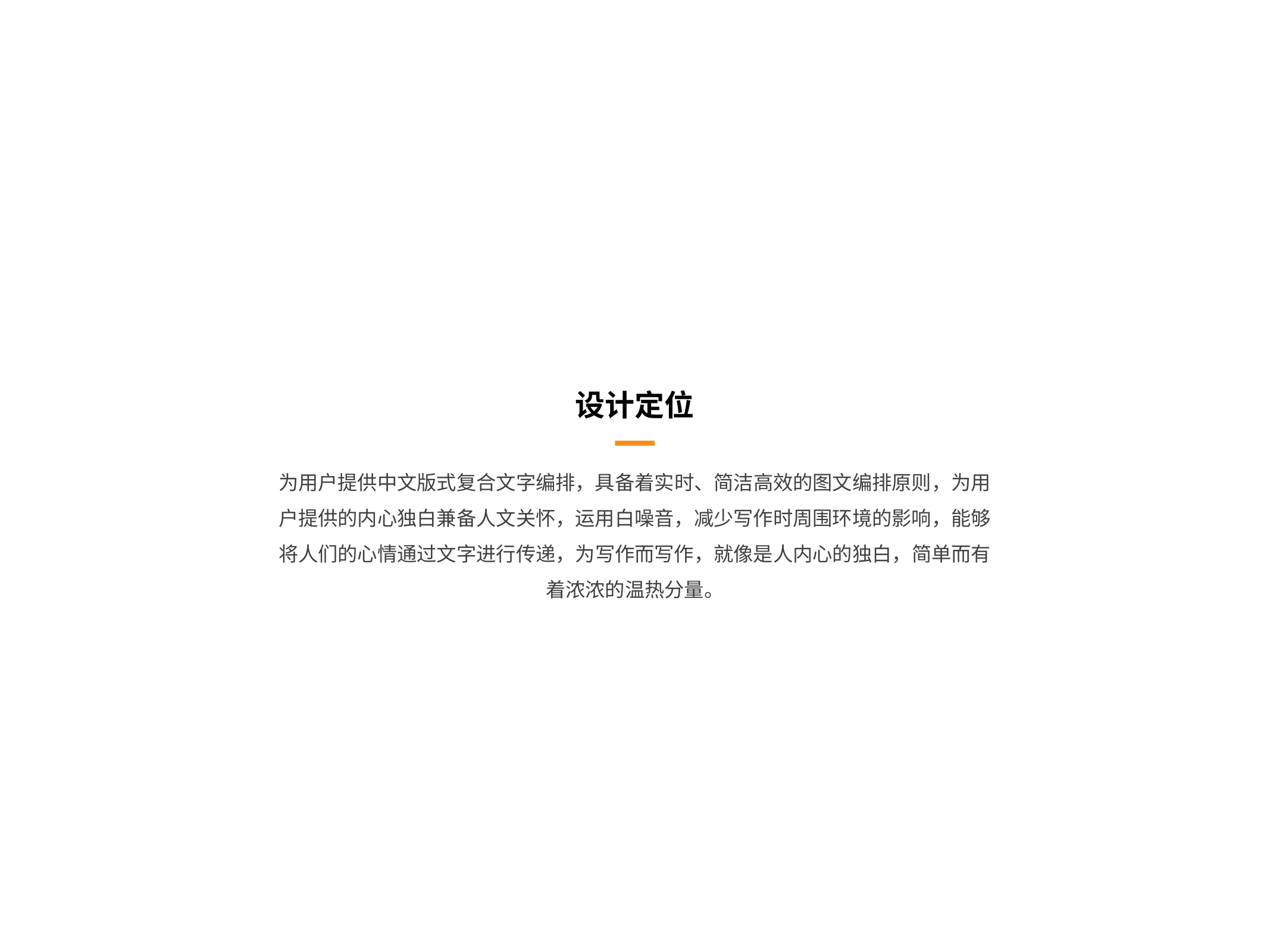

为用户提供中文版式复合文字编排，具备着实时、简洁高效的图文编排原则，为用户提供的内心独白兼备人文关怀，运用白噪音，减少写作时周围环境的影响，能够将人们的心情通过文字进行传递，为写作而写作，就像是人内心的独白，简单而有着浓浓的温热分量。
设计定位